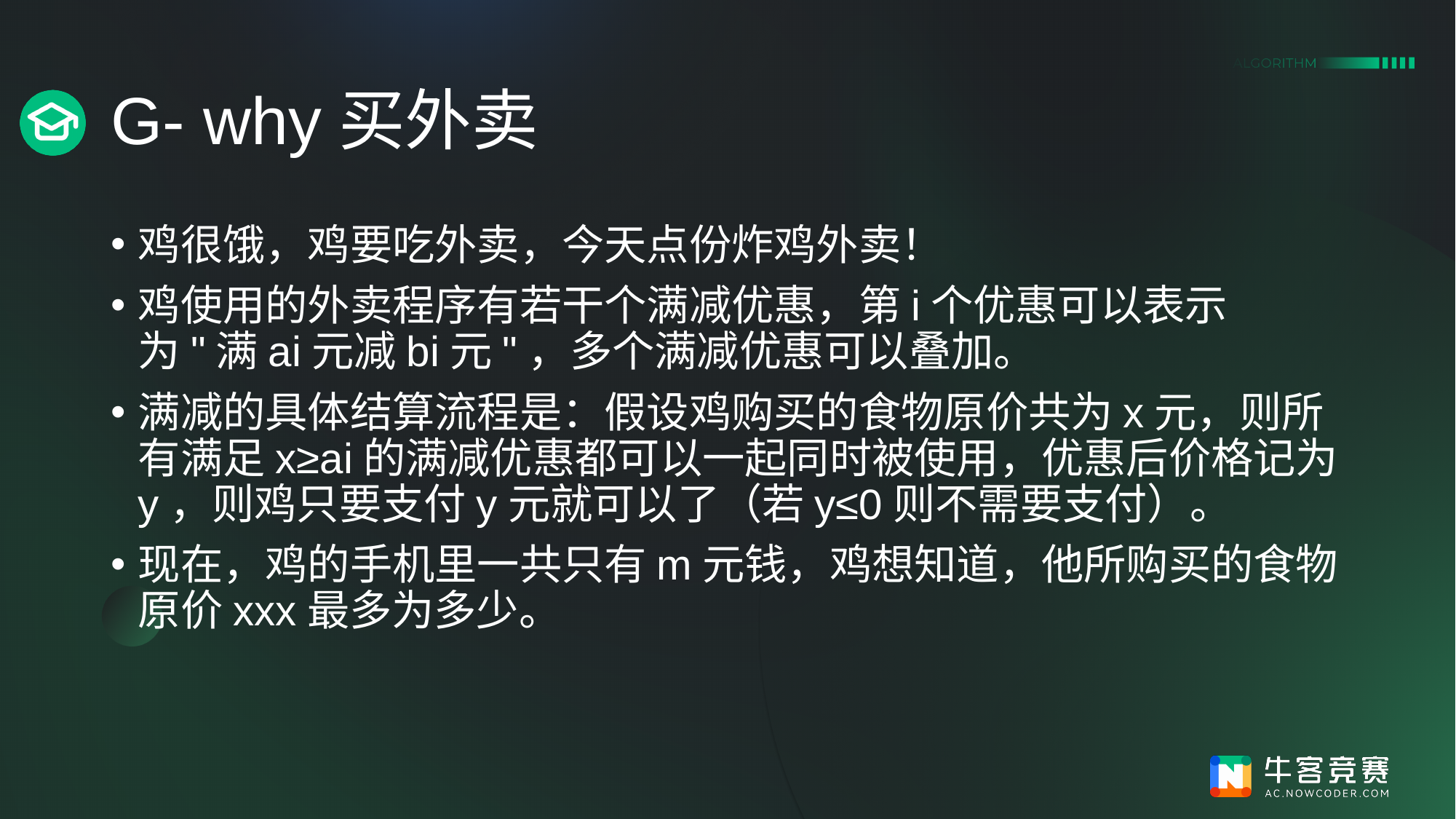

# G- why买外卖
鸡很饿，鸡要吃外卖，今天点份炸鸡外卖！
鸡使用的外卖程序有若干个满减优惠，第i个优惠可以表示为"满ai元减bi​元"，多个满减优惠可以叠加。
满减的具体结算流程是：假设鸡购买的食物原价共为x元，则所有满足x≥ai​的满减优惠都可以一起同时被使用，优惠后价格记为y，则鸡只要支付y元就可以了（若y≤0则不需要支付）。
现在，鸡的手机里一共只有m元钱，鸡想知道，他所购买的食物原价xxx最多为多少。